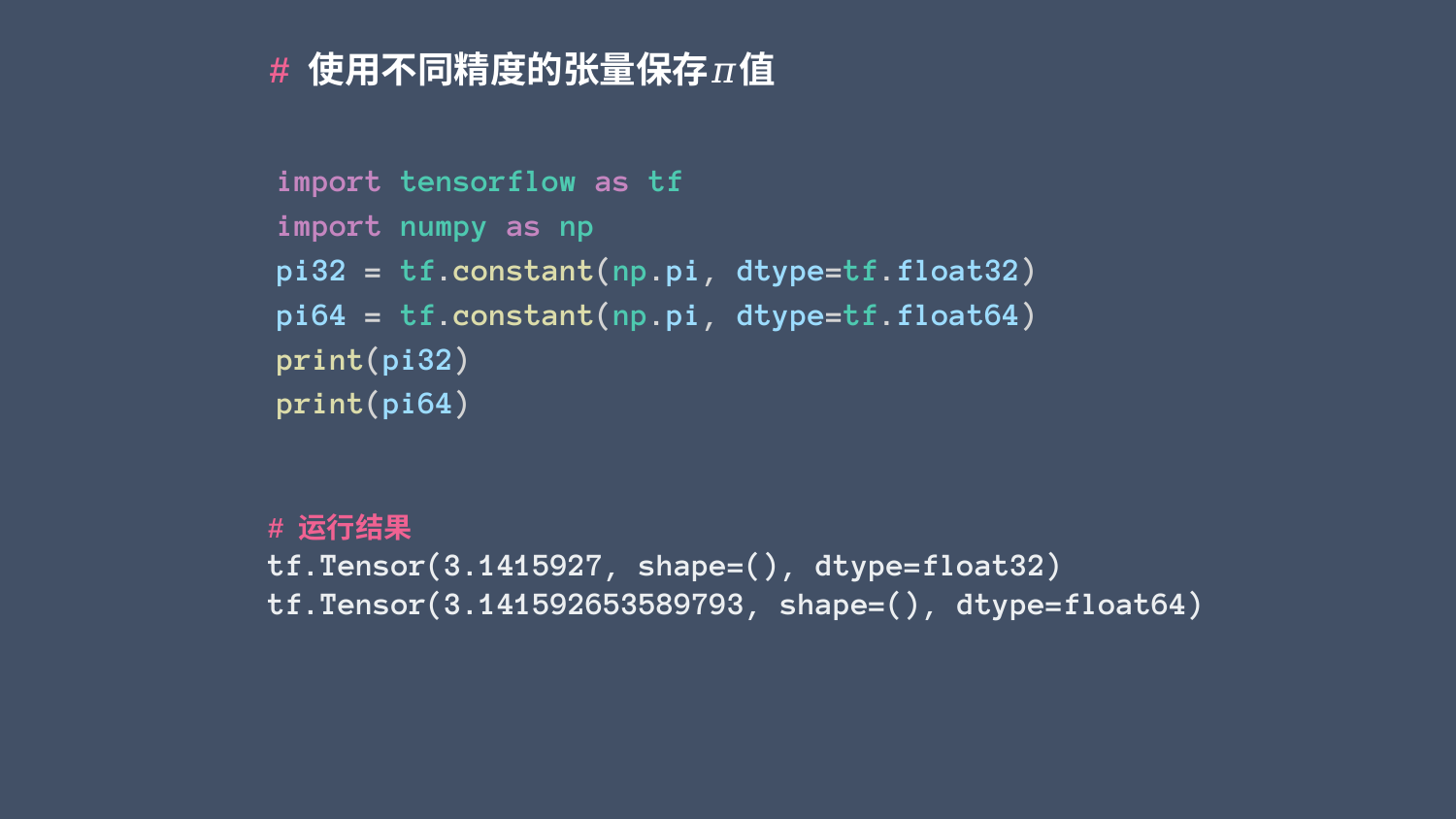

# 使用不同精度的张量保存𝜋值
import tensorflow as tf
import numpy as np
pi32 = tf.constant(np.pi, dtype=tf.float32)
pi64 = tf.constant(np.pi, dtype=tf.float64)
print(pi32)
print(pi64)

# 运行结果 tf.Tensor(3.1415927, shape=(), dtype=float32)
tf.Tensor(3.141592653589793, shape=(), dtype=float64)